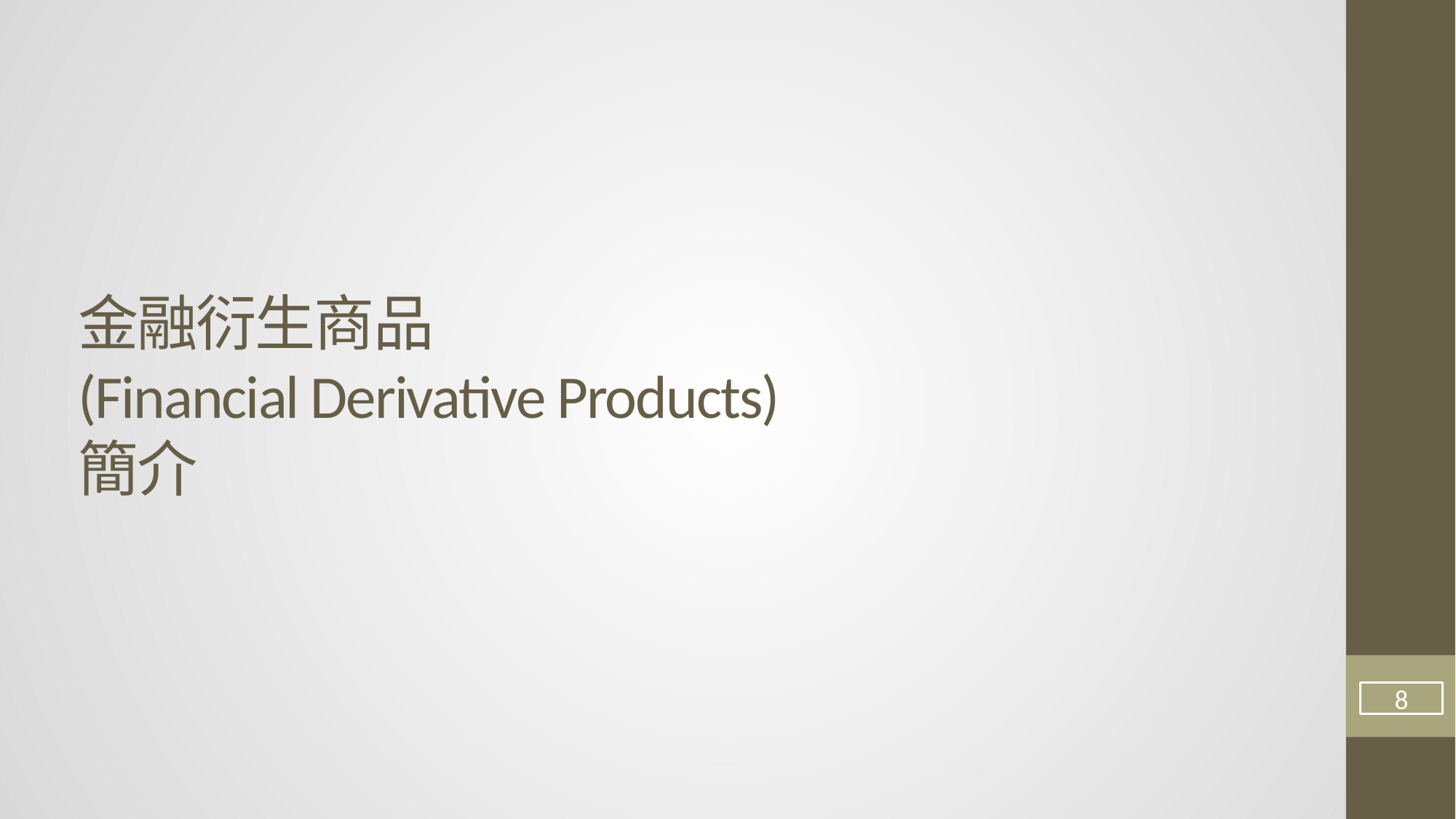

# 金融衍生商品 (Financial Derivative Products) 簡介
8